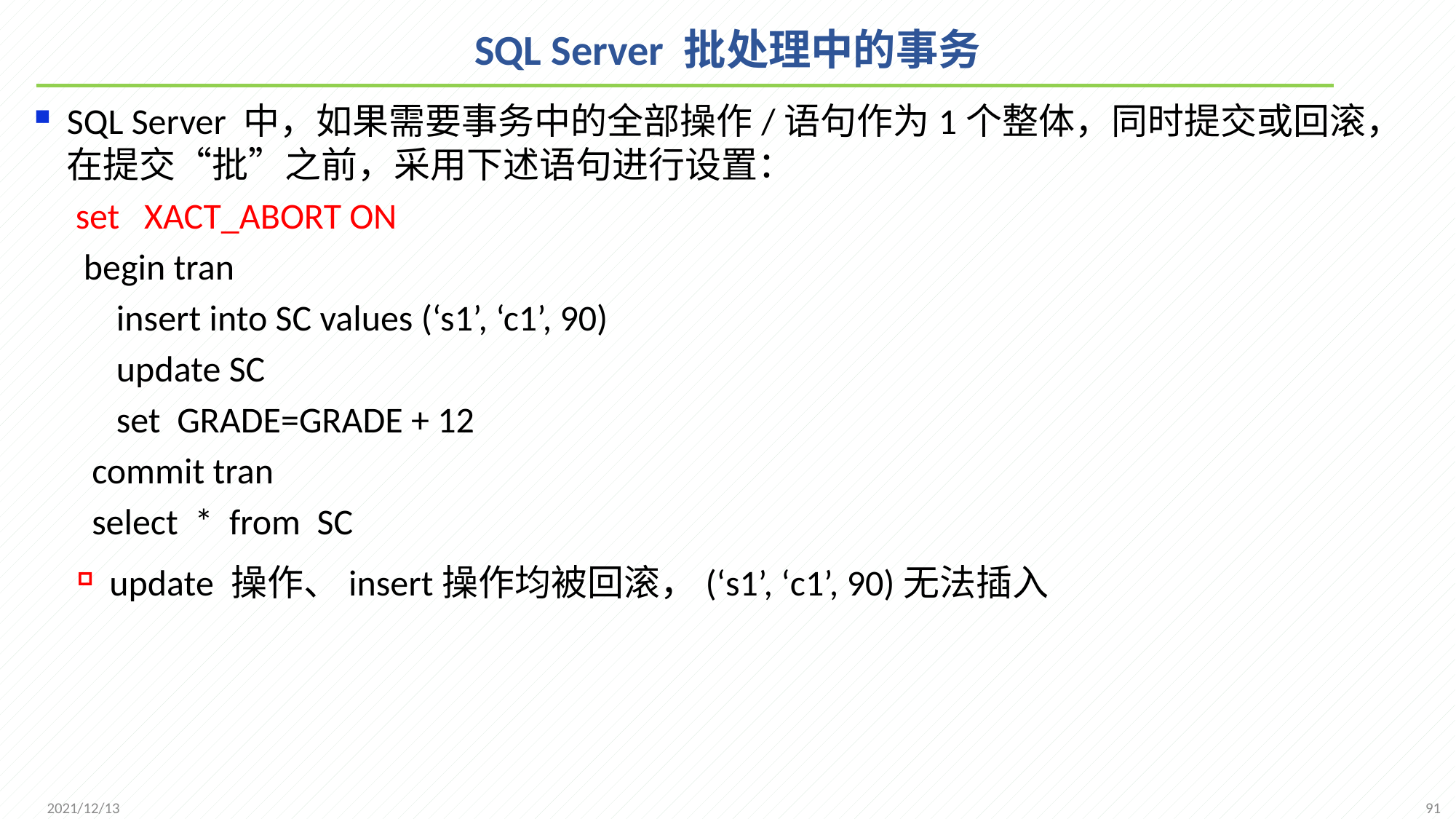

# SQL Server 批处理中的事务
SQL Server 中，如果需要事务中的全部操作/语句作为1个整体，同时提交或回滚，在提交“批”之前，采用下述语句进行设置：
     set   XACT_ABORT ON
      begin tran
          insert into SC values (‘s1’, ‘c1’, 90)
          update SC
          set  GRADE=GRADE + 12
       commit tran
       select  *  from  SC
update 操作、insert操作均被回滚，(‘s1’, ‘c1’, 90)无法插入

91
2021/12/13